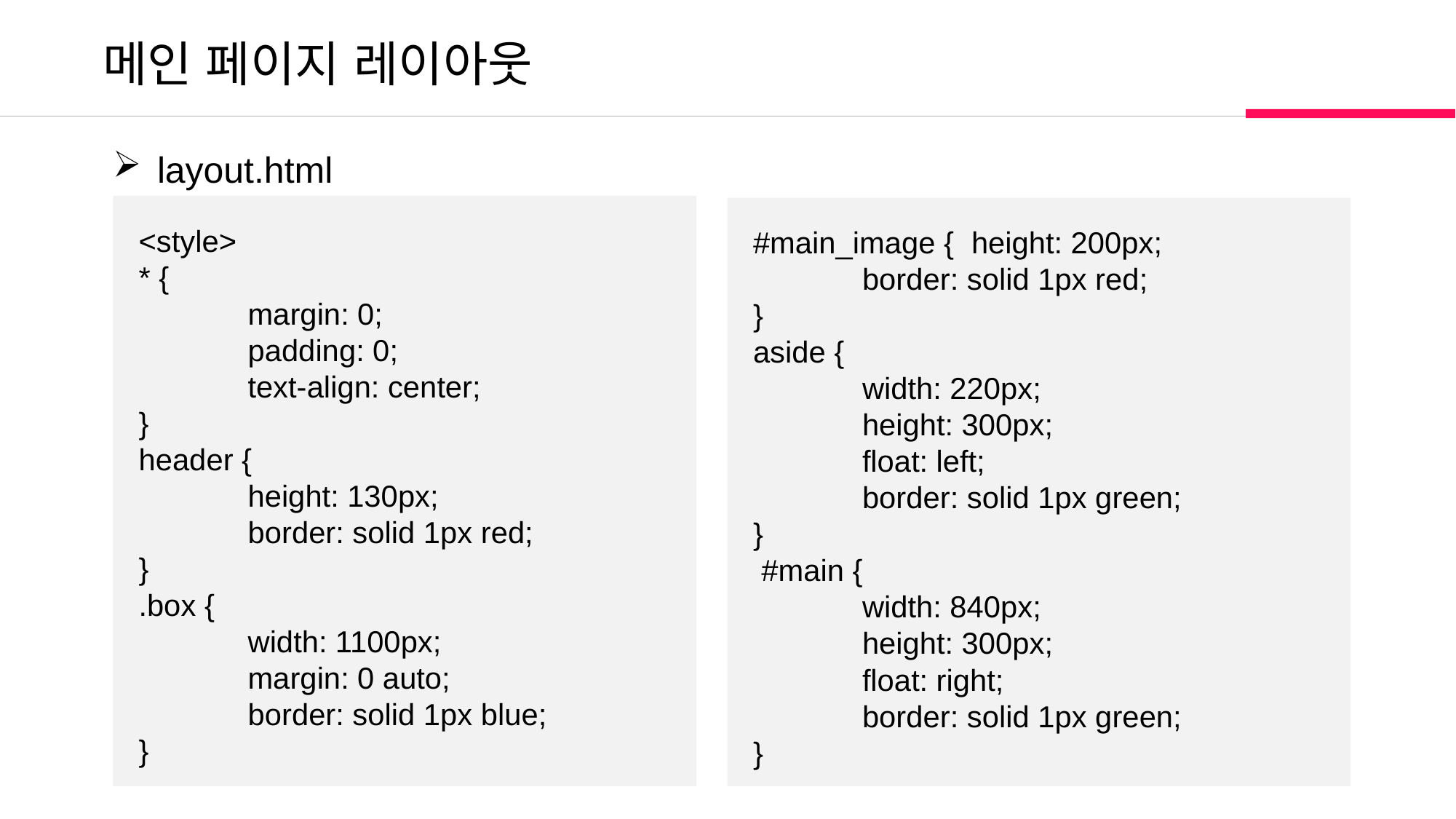

메인 페이지 레이아웃

 layout.html
<style>
* {
  	margin: 0;
   	padding: 0;
   	text-align: center;
}
header {
  	height: 130px;
  	border: solid 1px red;
}
.box {
  	width: 1100px;
  	margin: 0 auto;
  	border: solid 1px blue;
}

#main_image {  	height: 200px;
  	border: solid 1px red;
}
aside {
  	width: 220px;
  	height: 300px;
  	float: left;
  	border: solid 1px green;
}
 #main {
  	width: 840px;
  	height: 300px;
  	float: right;
  	border: solid 1px green;
}